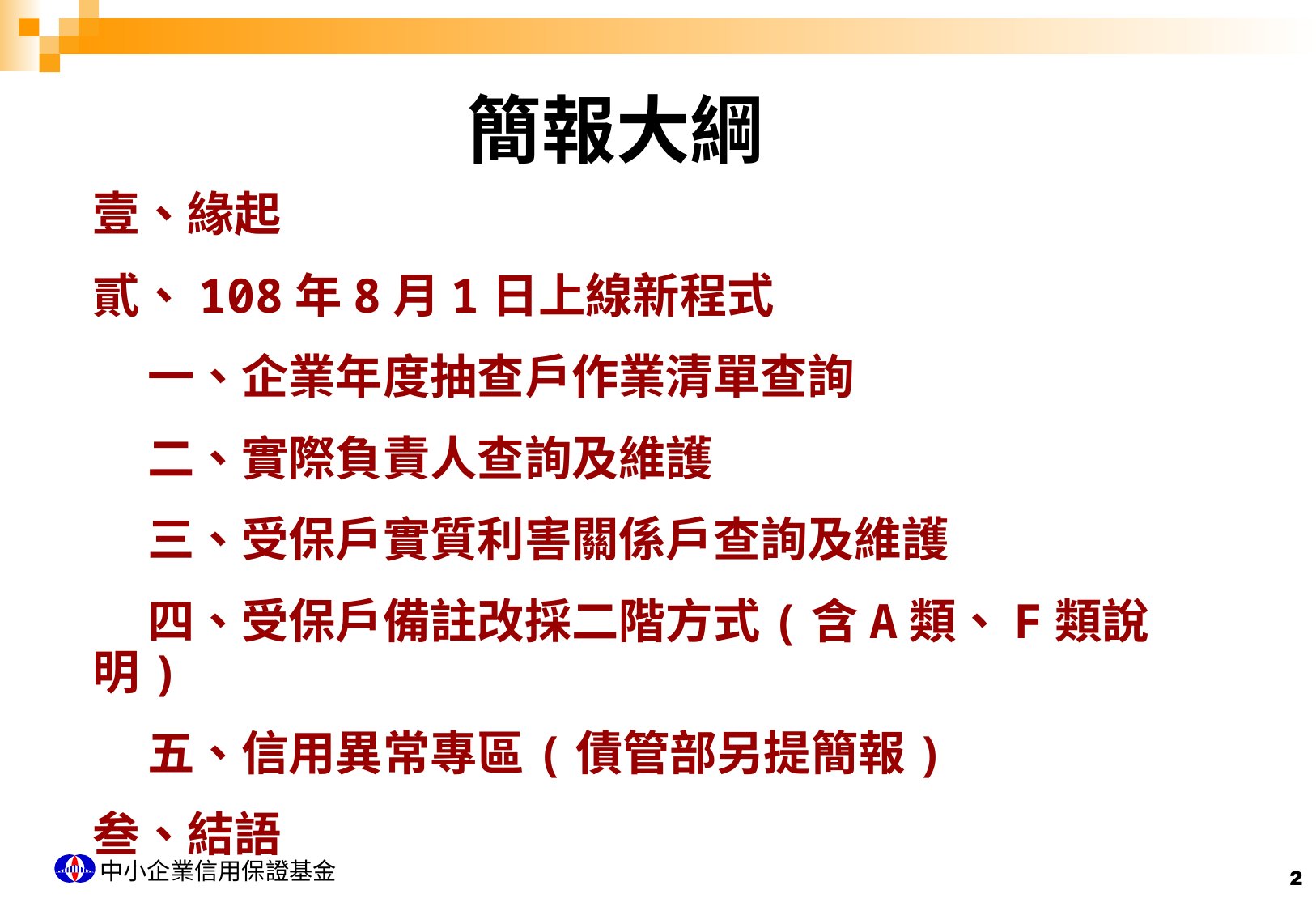

# 簡報大綱
壹、緣起
貳、108年8月1日上線新程式
    一、企業年度抽查戶作業清單查詢
    二、實際負責人查詢及維護
    三、受保戶實質利害關係戶查詢及維護
    四、受保戶備註改採二階方式(含A類、F類說明)
    五、信用異常專區(債管部另提簡報)
叁、結語

2